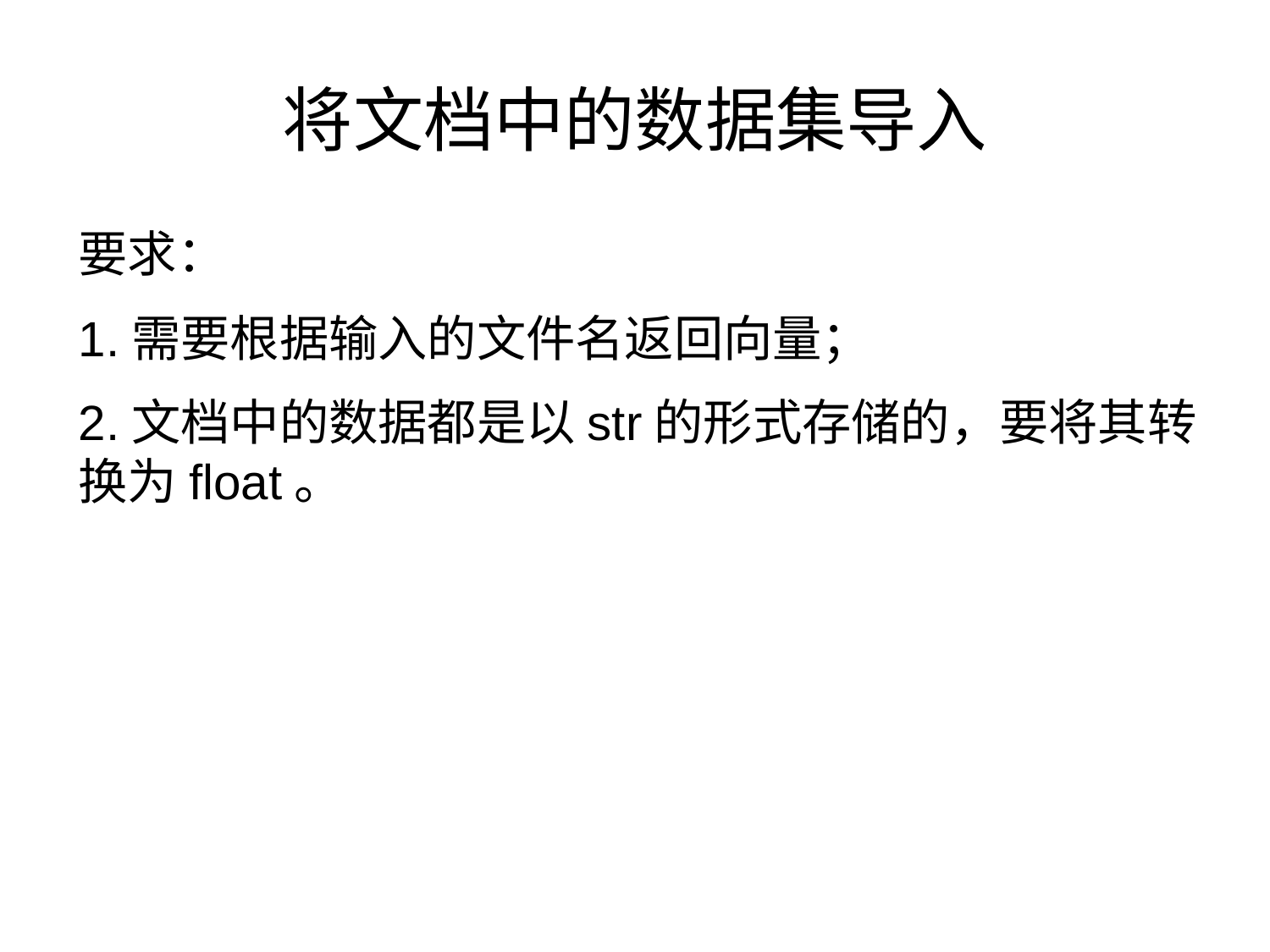

# 将文档中的数据集导入
要求：
1.需要根据输入的文件名返回向量；
2.文档中的数据都是以str的形式存储的，要将其转换为float。